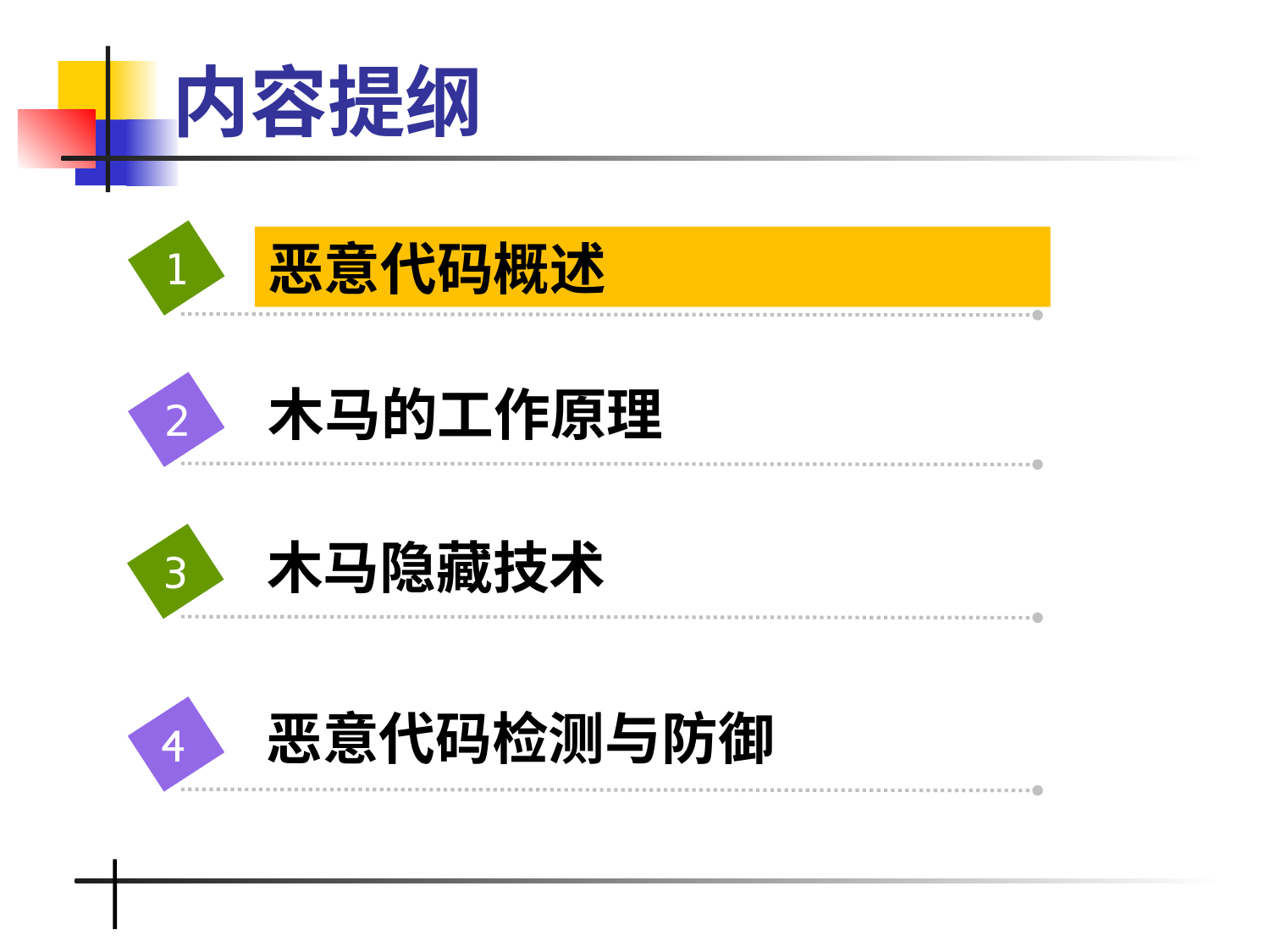

# 内容提纲

恶意代码概述

1

木马的工作原理

2

木马隐藏技术

3

恶意代码检测与防御

4